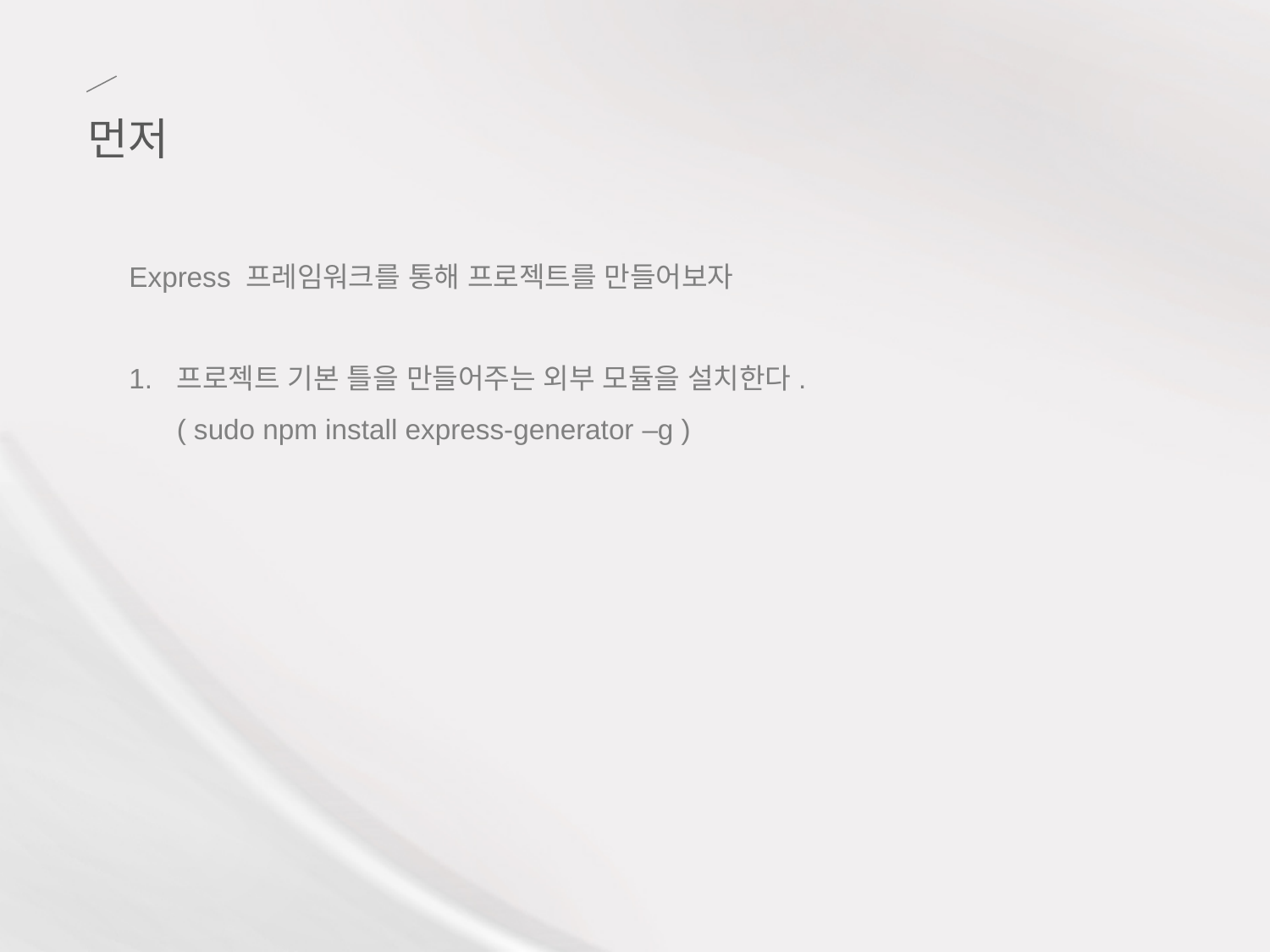

먼저
Express 프레임워크를 통해 프로젝트를 만들어보자

프로젝트 기본 틀을 만들어주는 외부 모듈을 설치한다.
( sudo npm install express-generator –g )